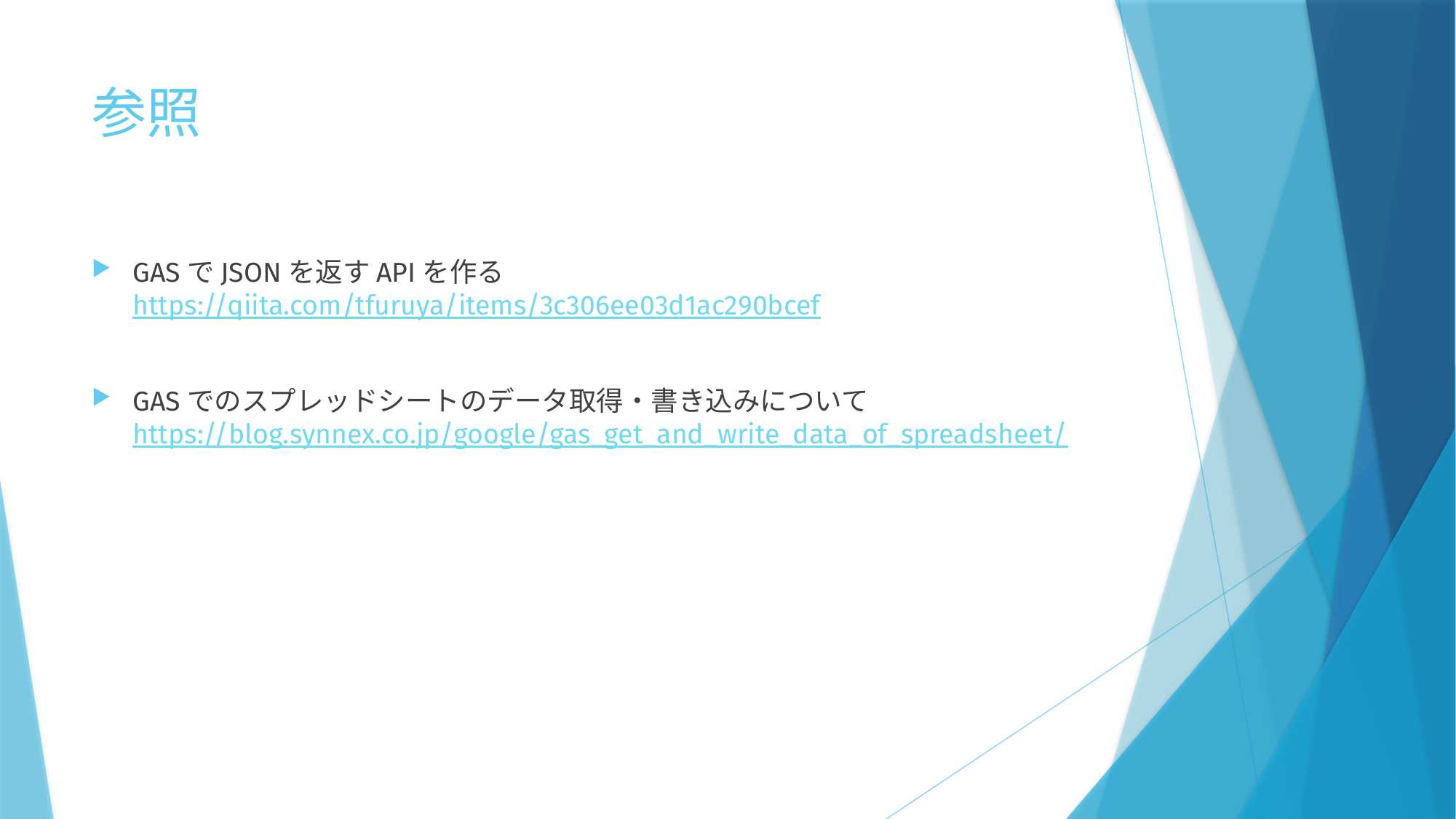

# 参照
GASでJSONを返すAPIを作る
https://qiita.com/tfuruya/items/3c306ee03d1ac290bcef

GASでのスプレッドシートのデータ取得・書き込みについて
https://blog.synnex.co.jp/google/gas_get_and_write_data_of_spreadsheet/